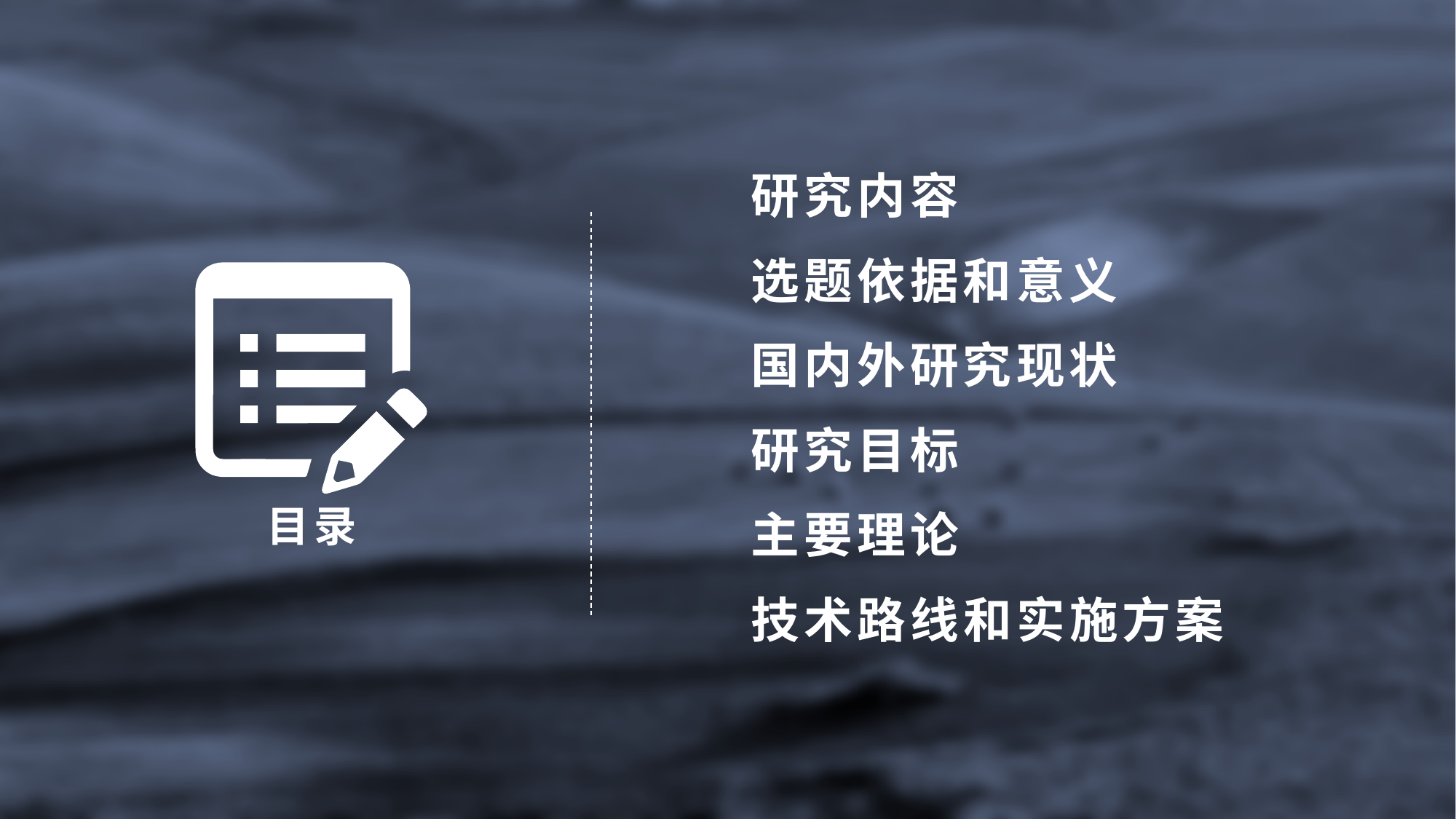

研究内容
选题依据和意义

国内外研究现状
研究目标
目录
主要理论
技术路线和实施方案